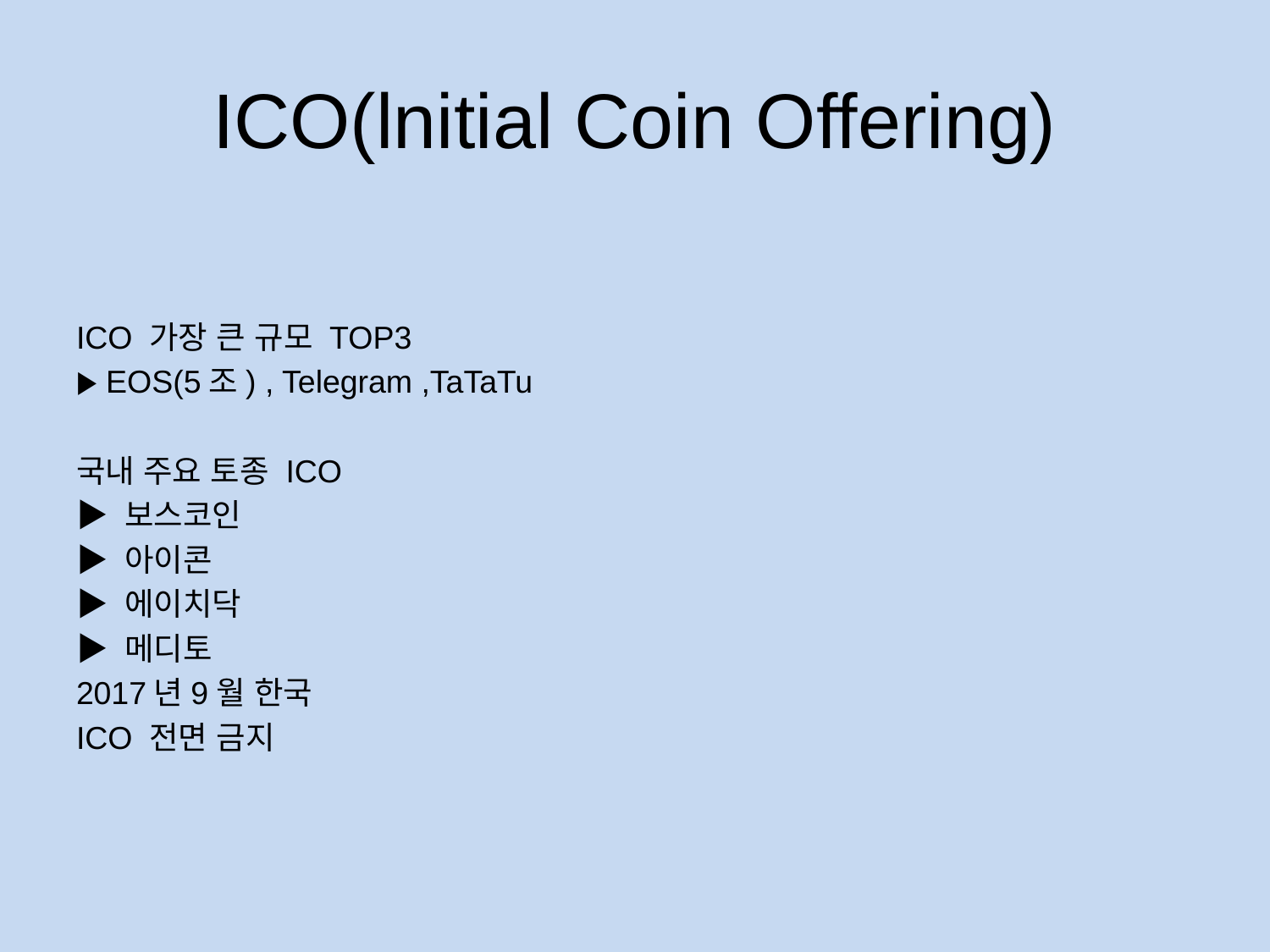

# ICO(lnitial Coin Offering)

ICO 가장 큰 규모 TOP3
▶ EOS(5조) , Telegram ,TaTaTu

국내 주요 토종 ICO
▶ 보스코인
▶ 아이콘
▶ 에이치닥
▶ 메디토
2017년9월 한국
ICO 전면 금지